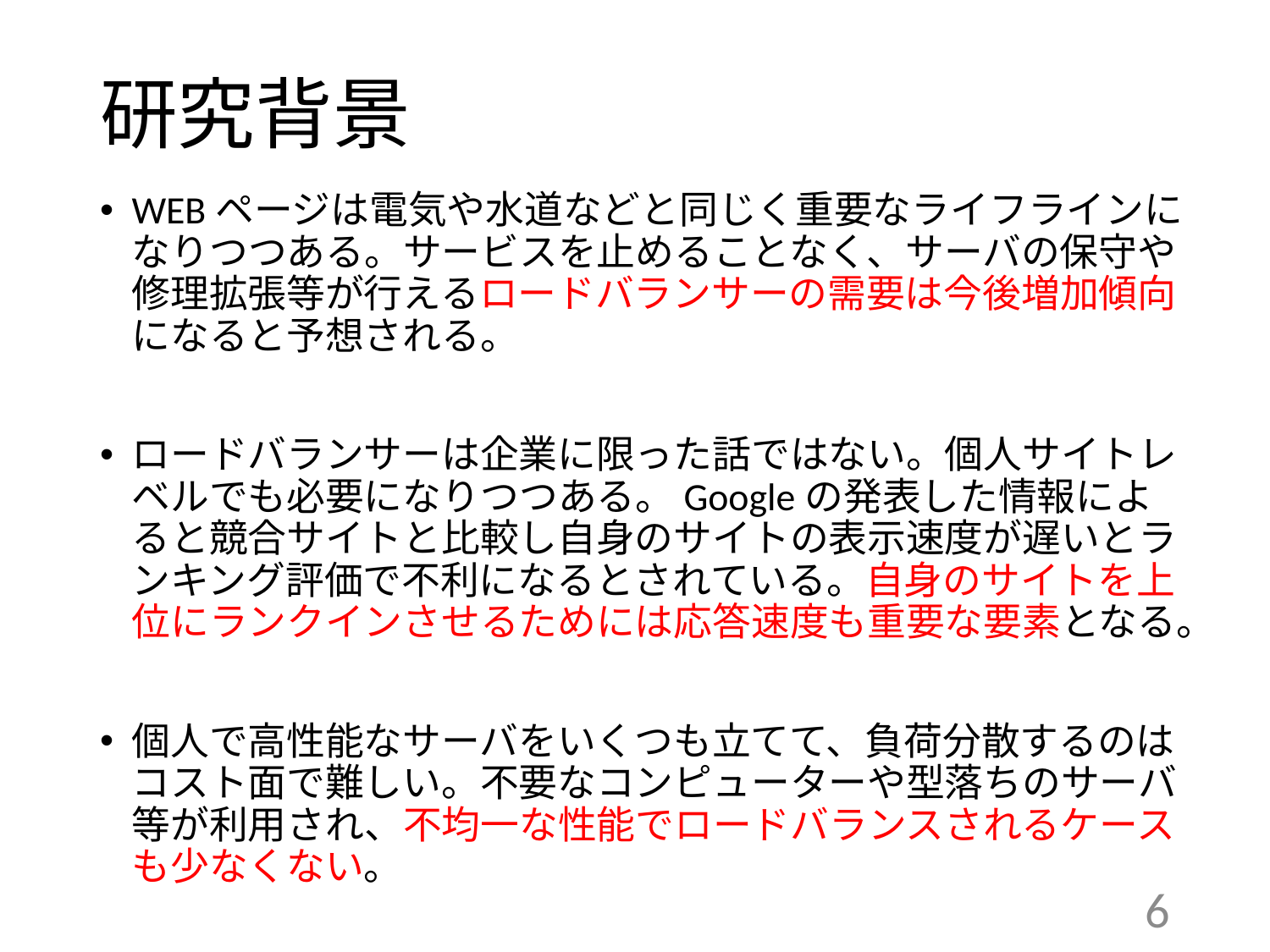

# 研究背景
WEBページは電気や水道などと同じく重要なライフラインになりつつある。サービスを止めることなく、サーバの保守や修理拡張等が行えるロードバランサーの需要は今後増加傾向になると予想される。

ロードバランサーは企業に限った話ではない。個人サイトレベルでも必要になりつつある。Googleの発表した情報によると競合サイトと比較し自身のサイトの表示速度が遅いとランキング評価で不利になるとされている。自身のサイトを上位にランクインさせるためには応答速度も重要な要素となる。

個人で高性能なサーバをいくつも立てて、負荷分散するのはコスト面で難しい。不要なコンピューターや型落ちのサーバ等が利用され、不均一な性能でロードバランスされるケースも少なくない。
6